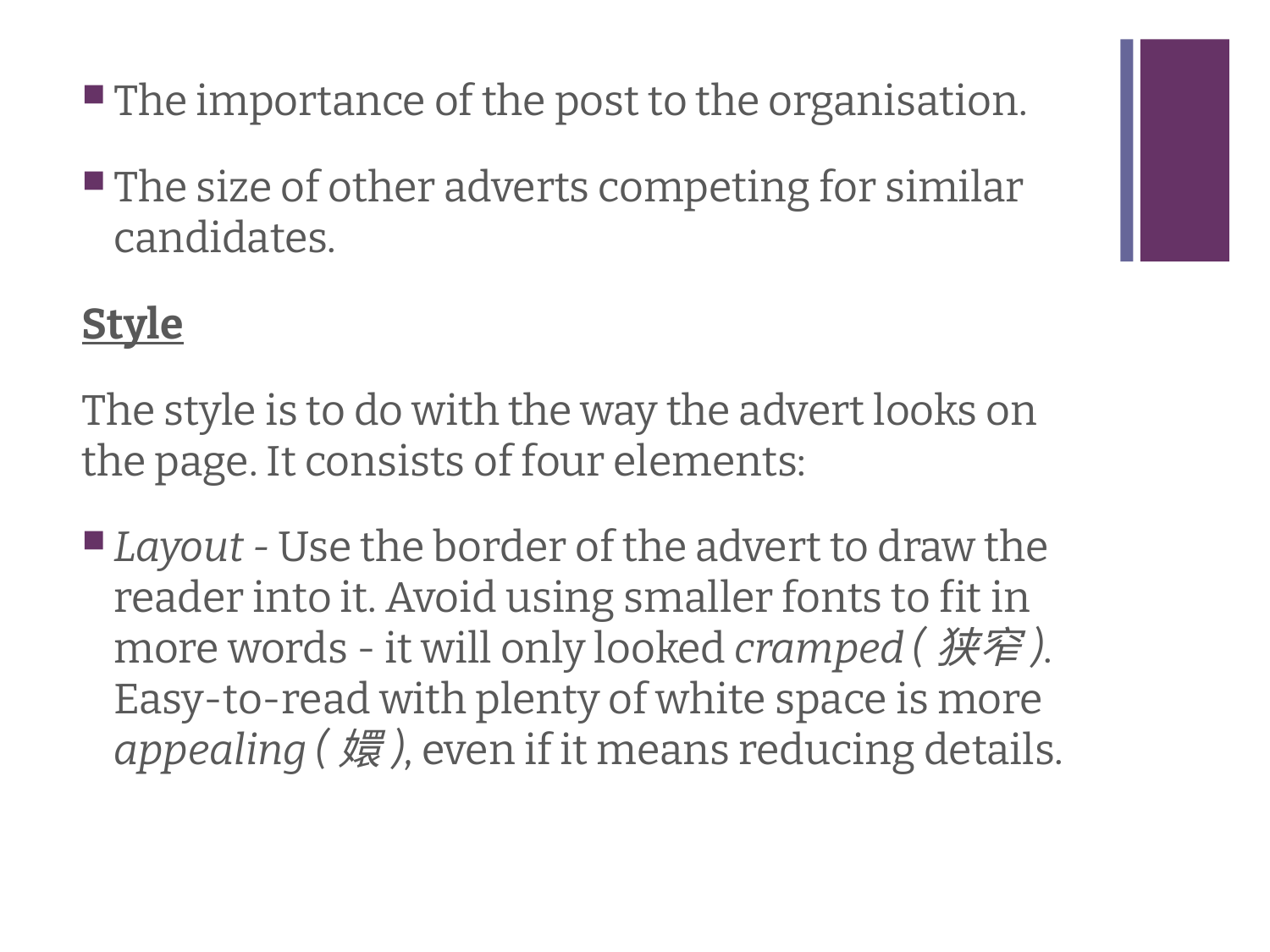

#
The importance of the post to the organisation.
The size of other adverts competing for similar candidates.
Style
The style is to do with the way the advert looks on the page. It consists of four elements:
Layout - Use the border of the advert to draw the reader into it. Avoid using smaller fonts to fit in more words - it will only looked cramped (狭窄). Easy-to-read with plenty of white space is more appealing (嬛), even if it means reducing details.